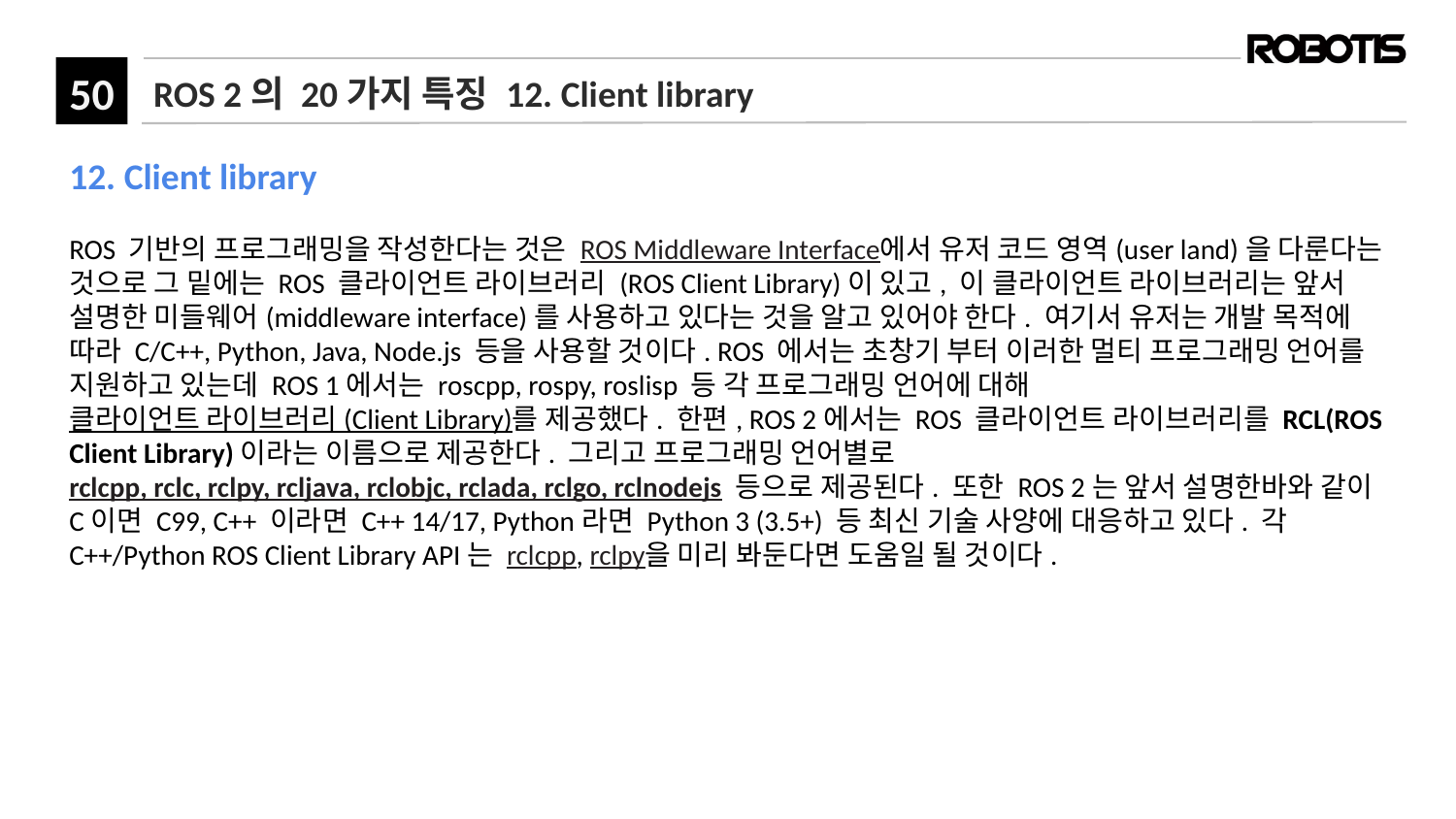

# ROS 2의 20가지 특징 12. Client library
12. Client library

ROS 기반의 프로그래밍을 작성한다는 것은 ROS Middleware Interface에서 유저 코드 영역(user land)을 다룬다는 것으로 그 밑에는 ROS 클라이언트 라이브러리 (ROS Client Library)이 있고, 이 클라이언트 라이브러리는 앞서 설명한 미들웨어(middleware interface)를 사용하고 있다는 것을 알고 있어야 한다. 여기서 유저는 개발 목적에 따라 C/C++, Python, Java, Node.js 등을 사용할 것이다. ROS 에서는 초창기 부터 이러한 멀티 프로그래밍 언어를 지원하고 있는데 ROS 1에서는 roscpp, rospy, roslisp 등 각 프로그래밍 언어에 대해 클라이언트 라이브러리 (Client Library)를 제공했다. 한편, ROS 2에서는 ROS 클라이언트 라이브러리를 RCL(ROS Client Library)이라는 이름으로 제공한다. 그리고 프로그래밍 언어별로 rclcpp, rclc, rclpy, rcljava, rclobjc, rclada, rclgo, rclnodejs 등으로 제공된다. 또한 ROS 2는 앞서 설명한바와 같이 C이면 C99, C++ 이라면 C++ 14/17, Python라면 Python 3 (3.5+) 등 최신 기술 사양에 대응하고 있다. 각 C++/Python ROS Client Library API는 rclcpp, rclpy을 미리 봐둔다면 도움일 될 것이다.